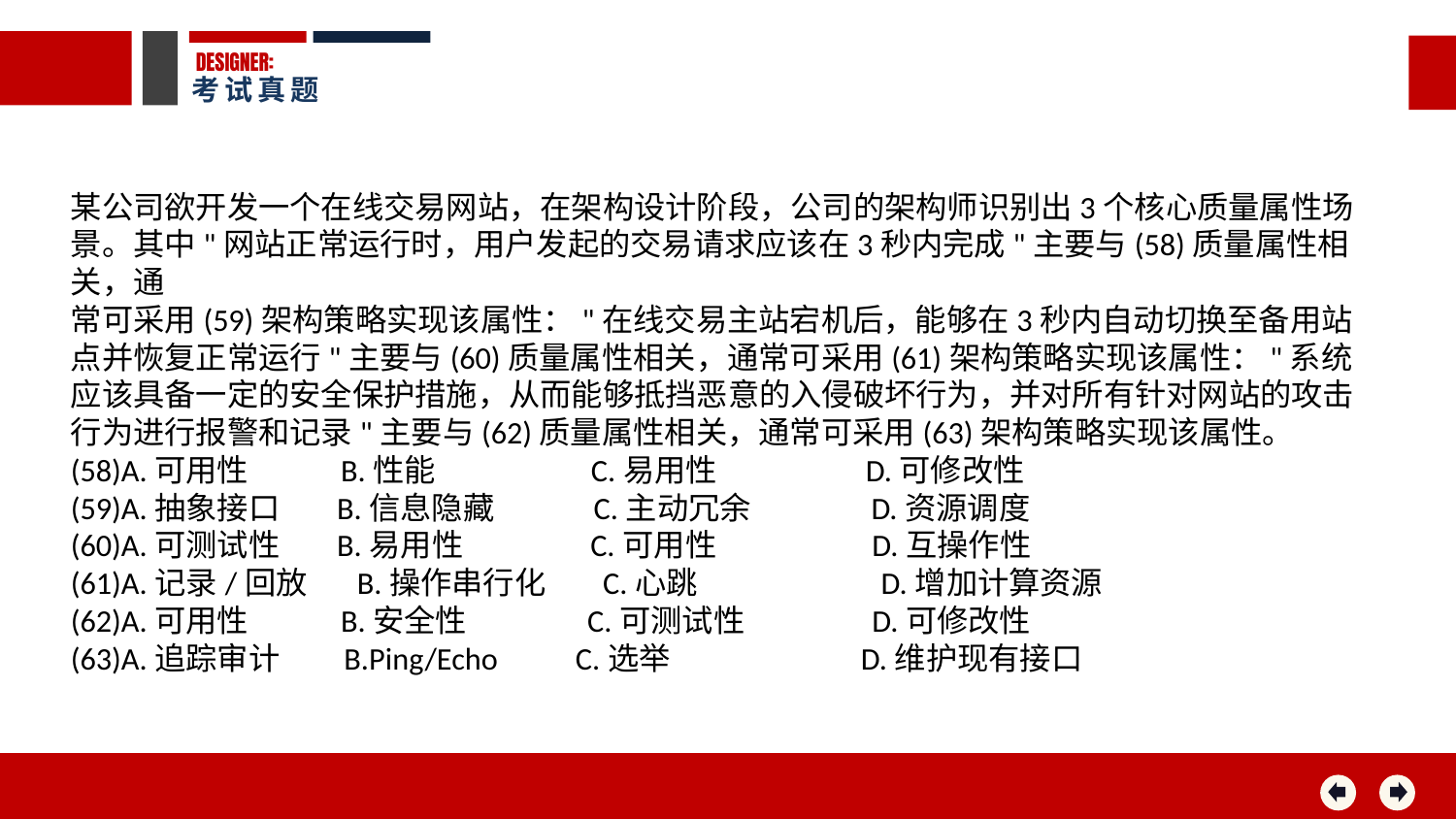

DESIGNER:
考试真题
某公司欲开发一个在线交易网站，在架构设计阶段，公司的架构师识别出3个核心质量属性场景。其中"网站正常运行时，用户发起的交易请求应该在3秒内完成"主要与(58)质量属性相关，通
常可采用(59)架构策略实现该属性："在线交易主站宕机后，能够在3秒内自动切换至备用站点并恢复正常运行"主要与(60)质量属性相关，通常可采用(61)架构策略实现该属性："系统应该具备一定的安全保护措施，从而能够抵挡恶意的入侵破坏行为，并对所有针对网站的攻击行为进行报警和记录"主要与(62)质量属性相关，通常可采用(63)架构策略实现该属性。
(58)A.可用性            B.性能                     C.易用性                    D.可修改性
(59)A.抽象接口       B.信息隐藏             C.主动冗余                D.资源调度
(60)A.可测试性       B.易用性                 C.可用性                     D.互操作性
(61)A.记录/回放      B.操作串行化       C.心跳                         D.增加计算资源
(62)A.可用性            B.安全性                C.可测试性                 D.可修改性
(63)A.追踪审计        B.Ping/Echo           C.选举                          D.维护现有接口